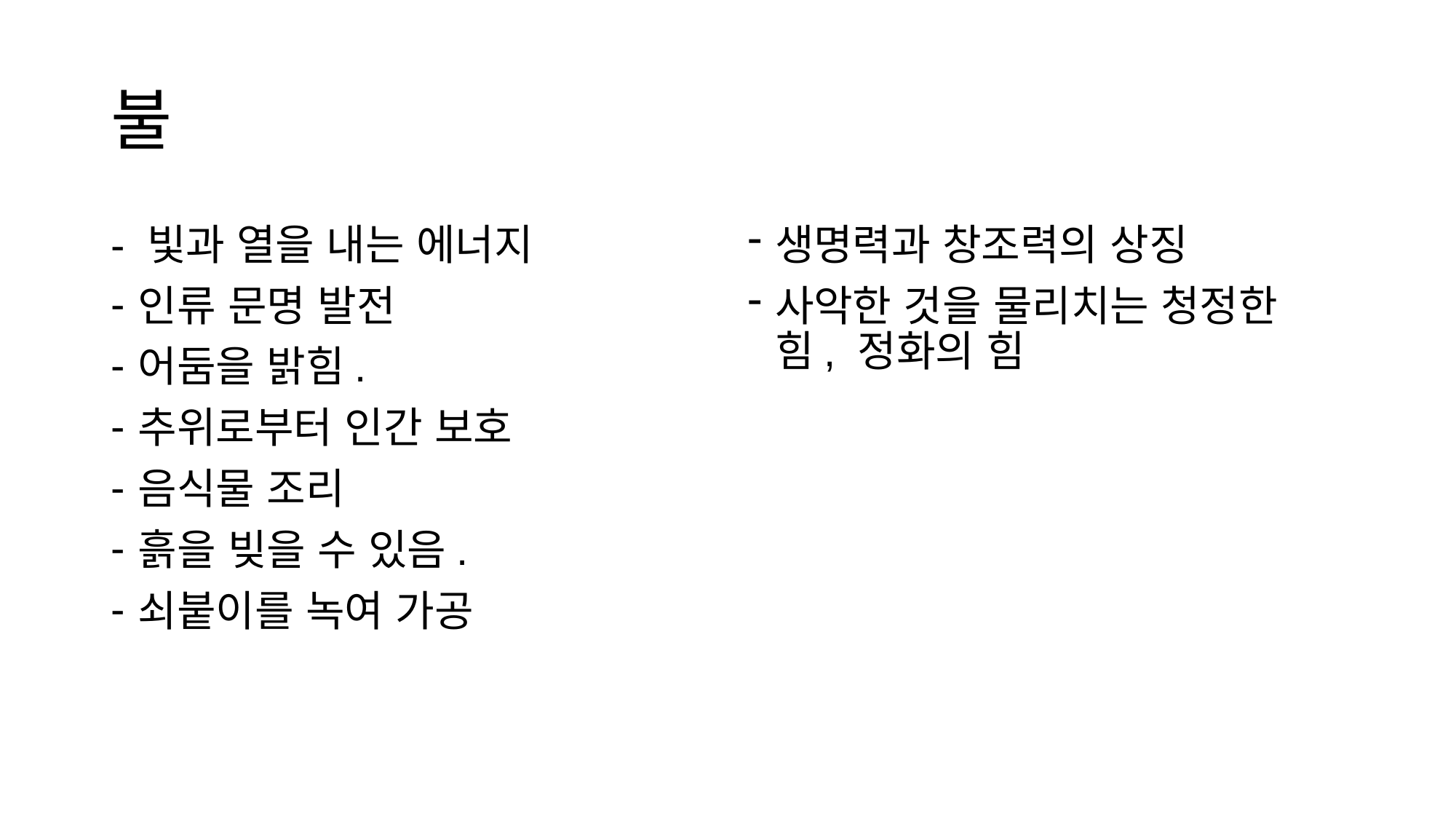

# 불
- 빛과 열을 내는 에너지
인류 문명 발전
어둠을 밝힘.
추위로부터 인간 보호
음식물 조리
흙을 빚을 수 있음.
쇠붙이를 녹여 가공
생명력과 창조력의 상징
사악한 것을 물리치는 청정한 힘, 정화의 힘